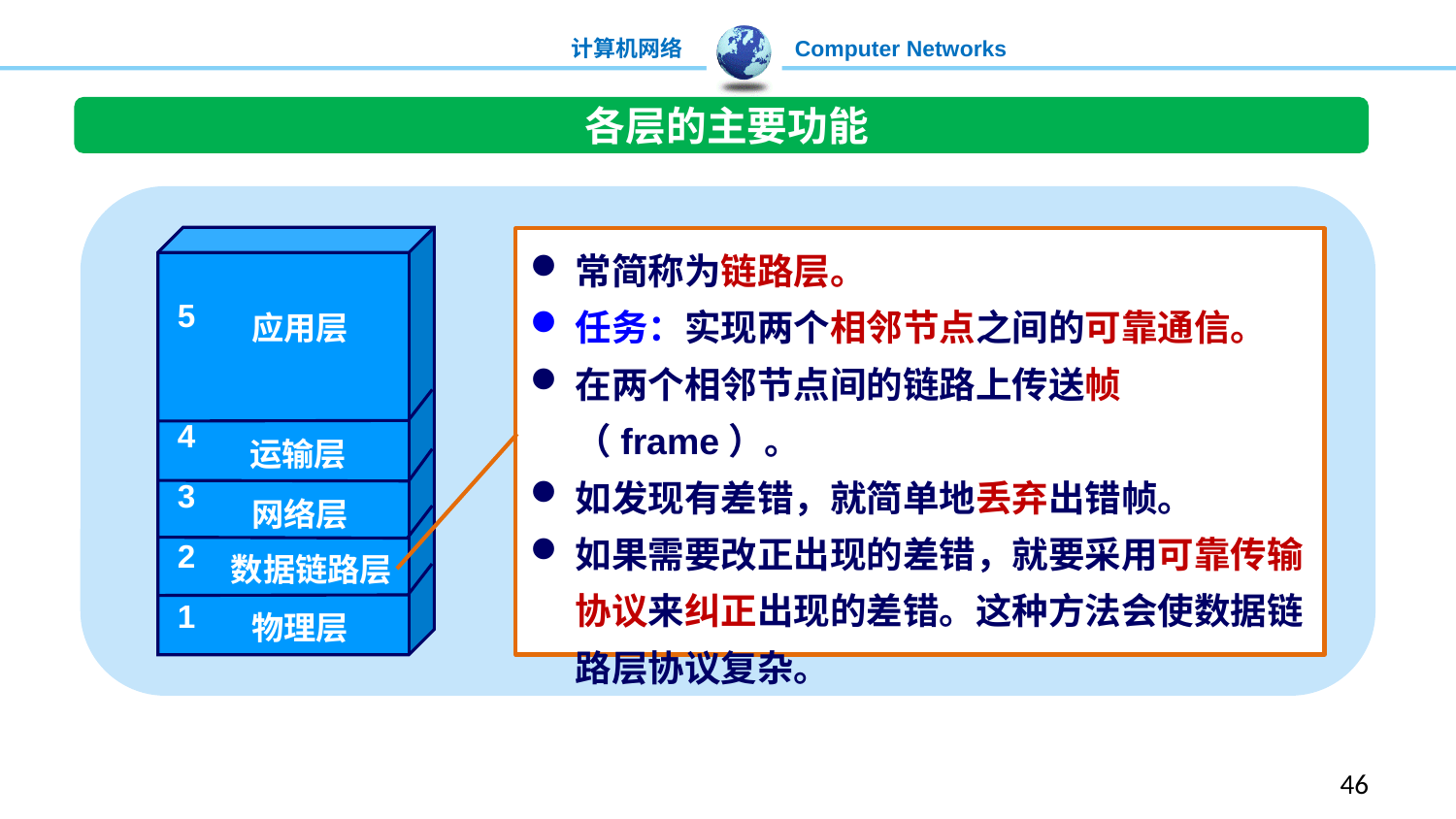

各层的主要功能

5

4
3
2
1
应用层

运输层

网络层

数据链路层

物理层
常简称为链路层。
任务：实现两个相邻节点之间的可靠通信。
在两个相邻节点间的链路上传送帧（frame）。
如发现有差错，就简单地丢弃出错帧。
如果需要改正出现的差错，就要采用可靠传输协议来纠正出现的差错。这种方法会使数据链路层协议复杂。

46